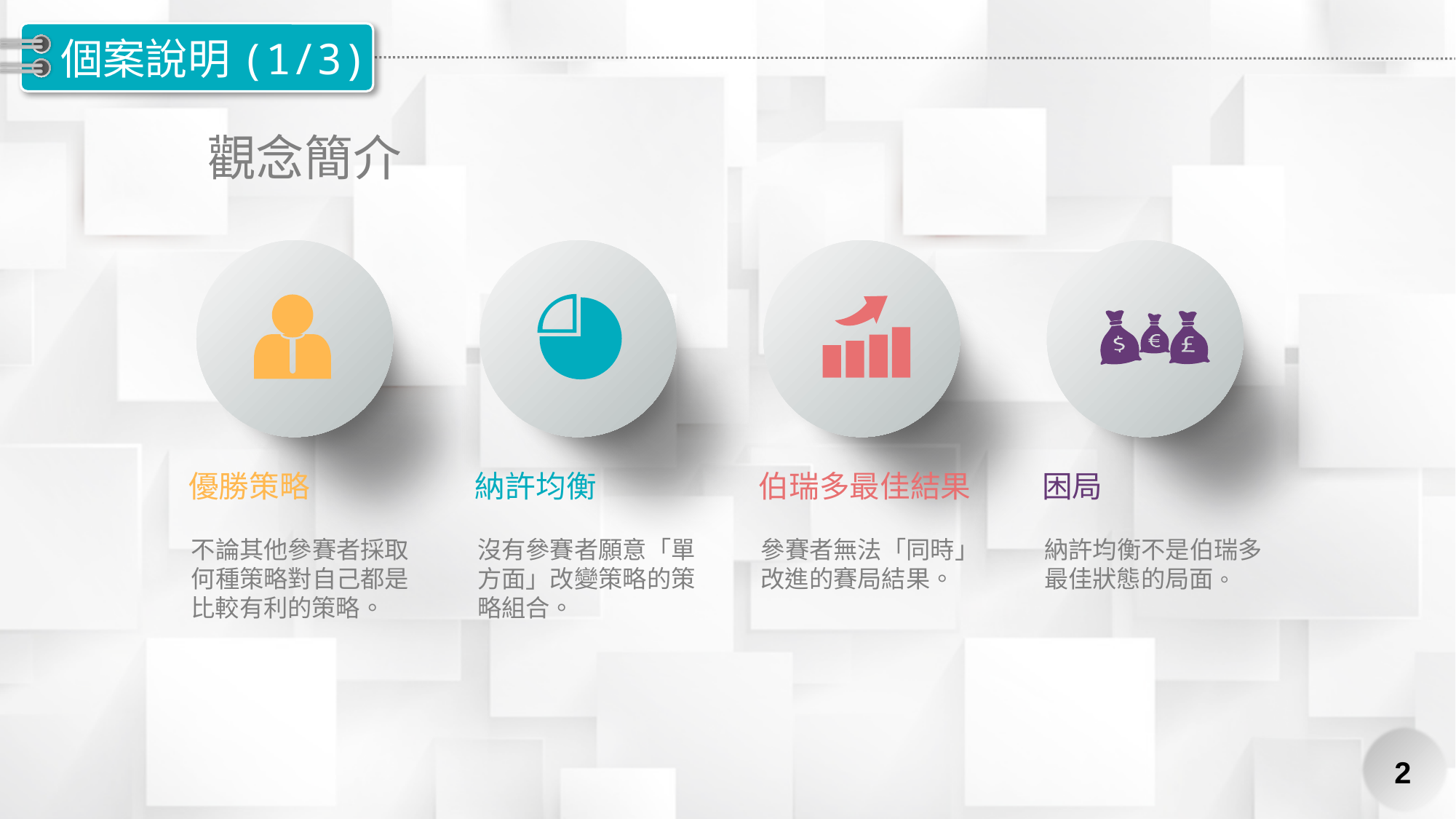

# 個案說明(1/3)
觀念簡介

優勝策略
不論其他參賽者採取何種策略對自己都是比較有利的策略。
納許均衡
沒有參賽者願意「單方面」改變策略的策略組合。
伯瑞多最佳結果
參賽者無法「同時」改進的賽局結果。
困局
納許均衡不是伯瑞多最佳狀態的局面。
有中国最大的原创PPT素材站，有中国最强的PPT制作团队，有人人都能快速提升的PPT培训。清晰、美观、创意、有效、超值、保密，是他们为数百家客户带来意想不到的价值。

2